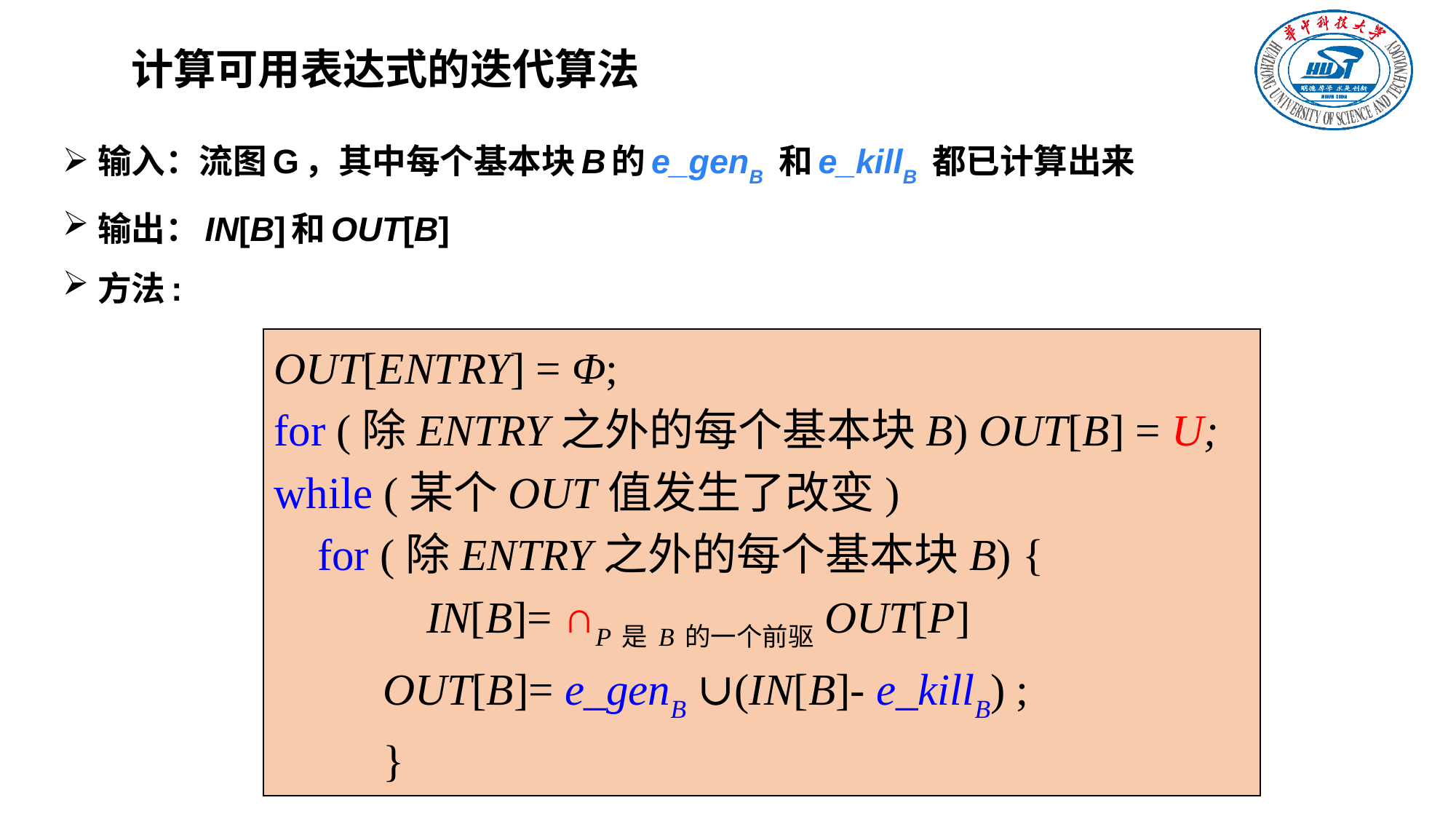

# 计算可用表达式的迭代算法
输入：流图G，其中每个基本块B的e_genB 和e_killB 都已计算出来
输出：IN[B]和OUT[B]
方法:

OUT[ENTRY] = Φ;
for (除ENTRY之外的每个基本块B) OUT[B] = U;
while (某个OUT值发生了改变)
	for (除ENTRY之外的每个基本块B) {
		IN[B]= ∩P是B的一个前驱OUT[P]
	OUT[B]= e_genB ∪(IN[B]- e_killB) ;
	}